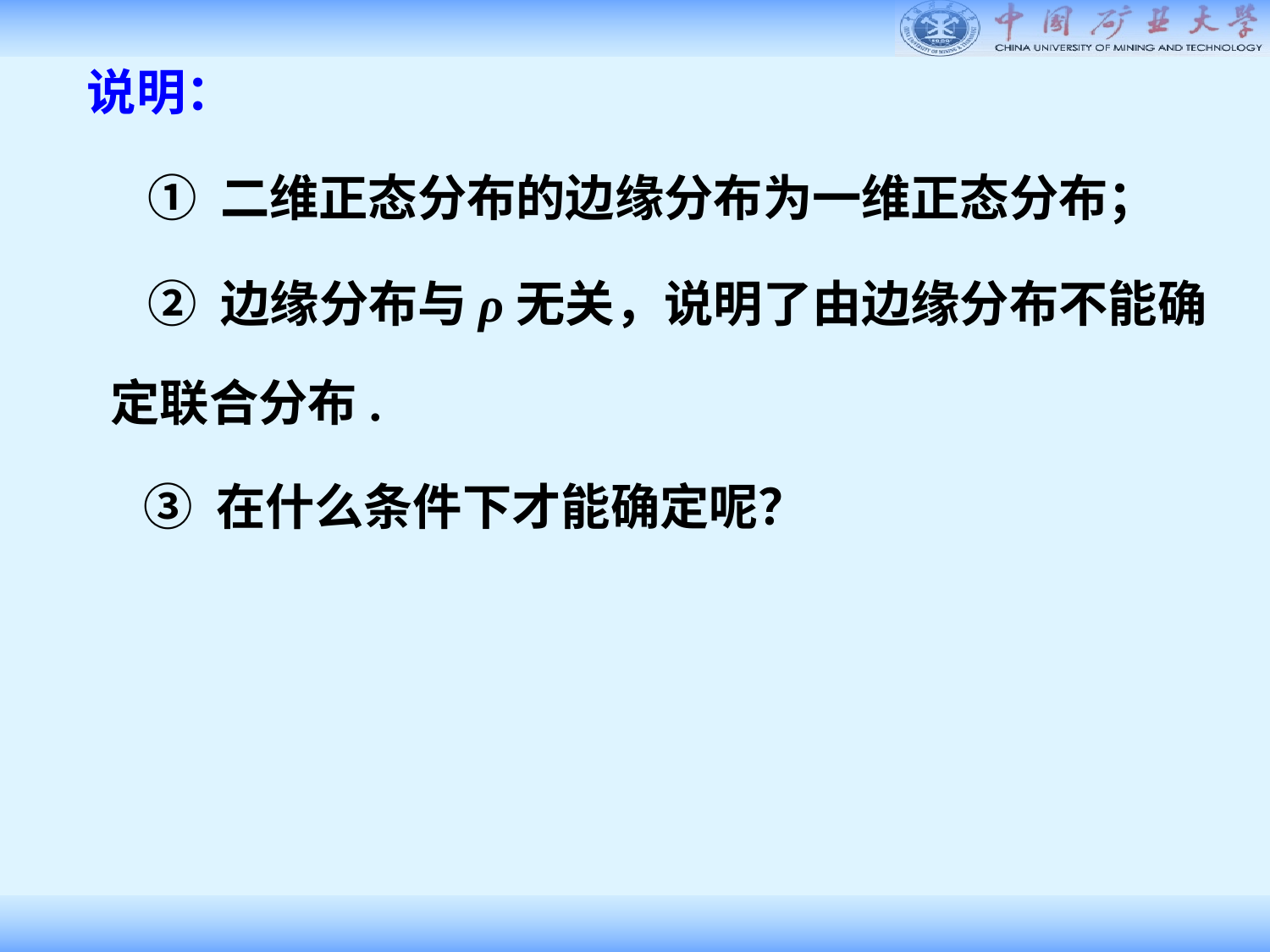

说明：
① 二维正态分布的边缘分布为一维正态分布；
② 边缘分布与ρ无关，说明了由边缘分布不能确

定联合分布.
③ 在什么条件下才能确定呢？